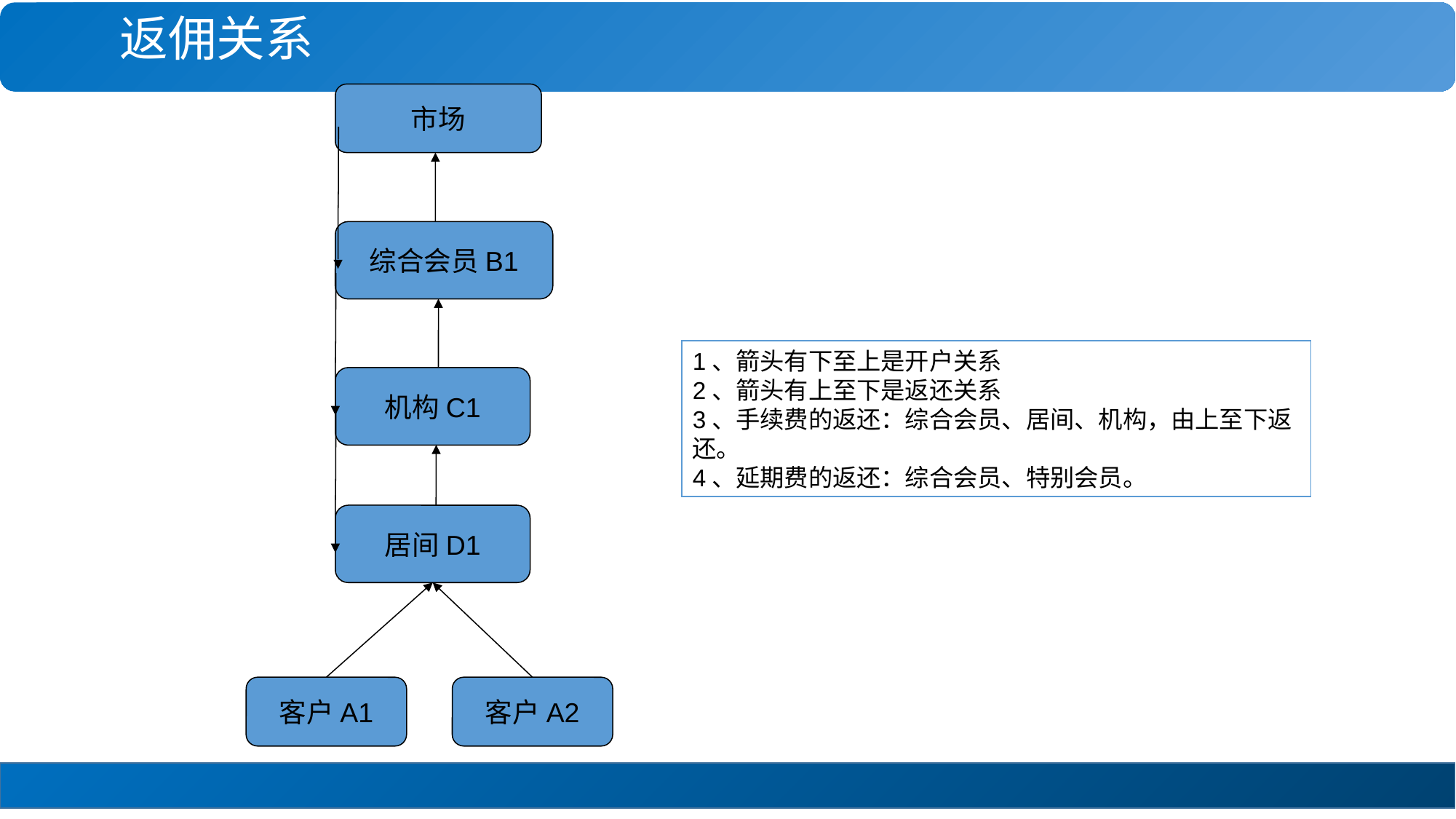

返佣关系

市场

综合会员B1

1、箭头有下至上是开户关系
2、箭头有上至下是返还关系
3、手续费的返还：综合会员、居间、机构，由上至下返还。
4、延期费的返还：综合会员、特别会员。
机构C1

居间D1
客户A1
客户A2